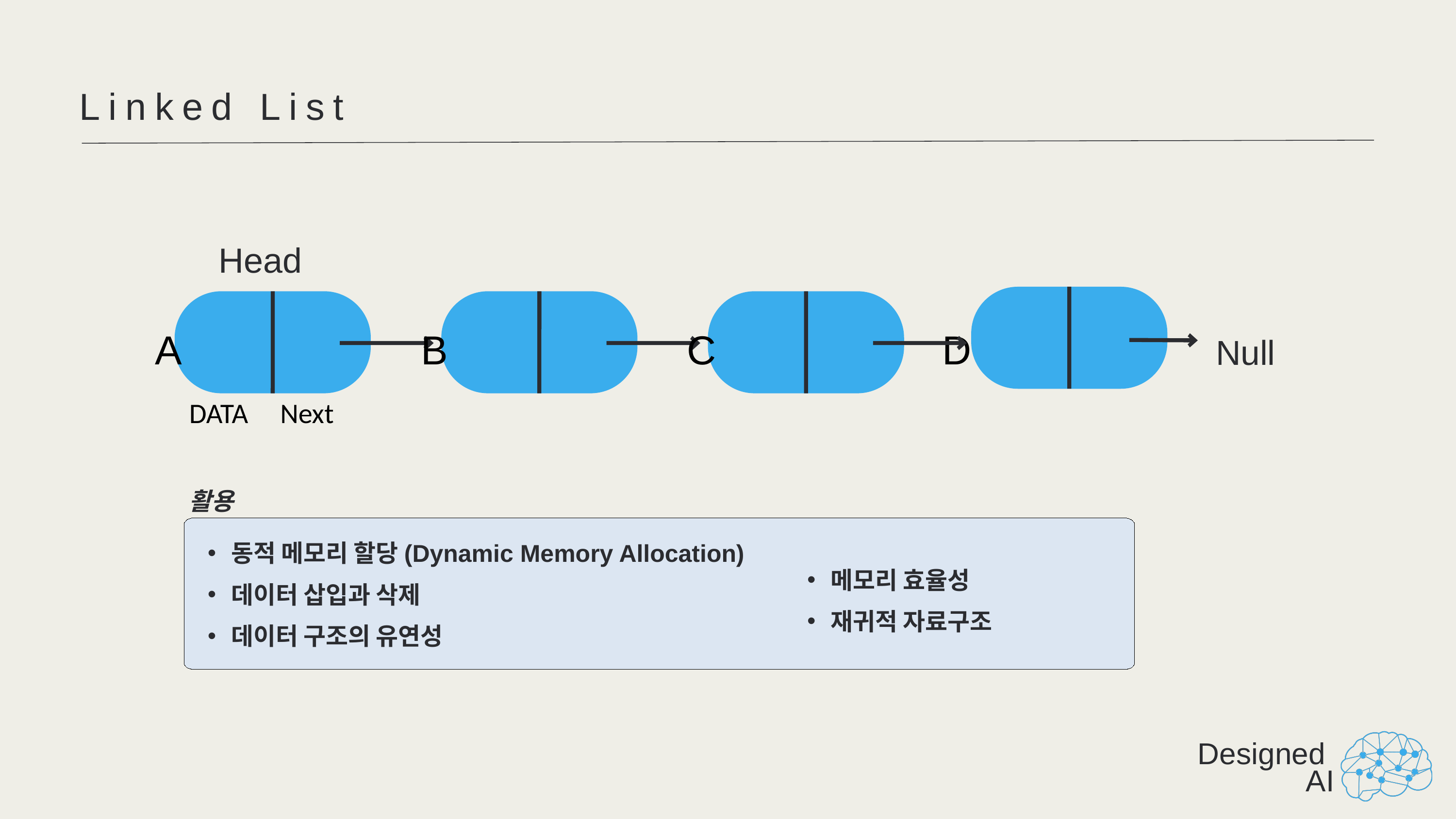

Linked List

D

A
Head

B

C

Null
DATA
Next
활용

동적 메모리 할당(Dynamic Memory Allocation)
데이터 삽입과 삭제
데이터 구조의 유연성
메모리 효율성
재귀적 자료구조

Designed
AI